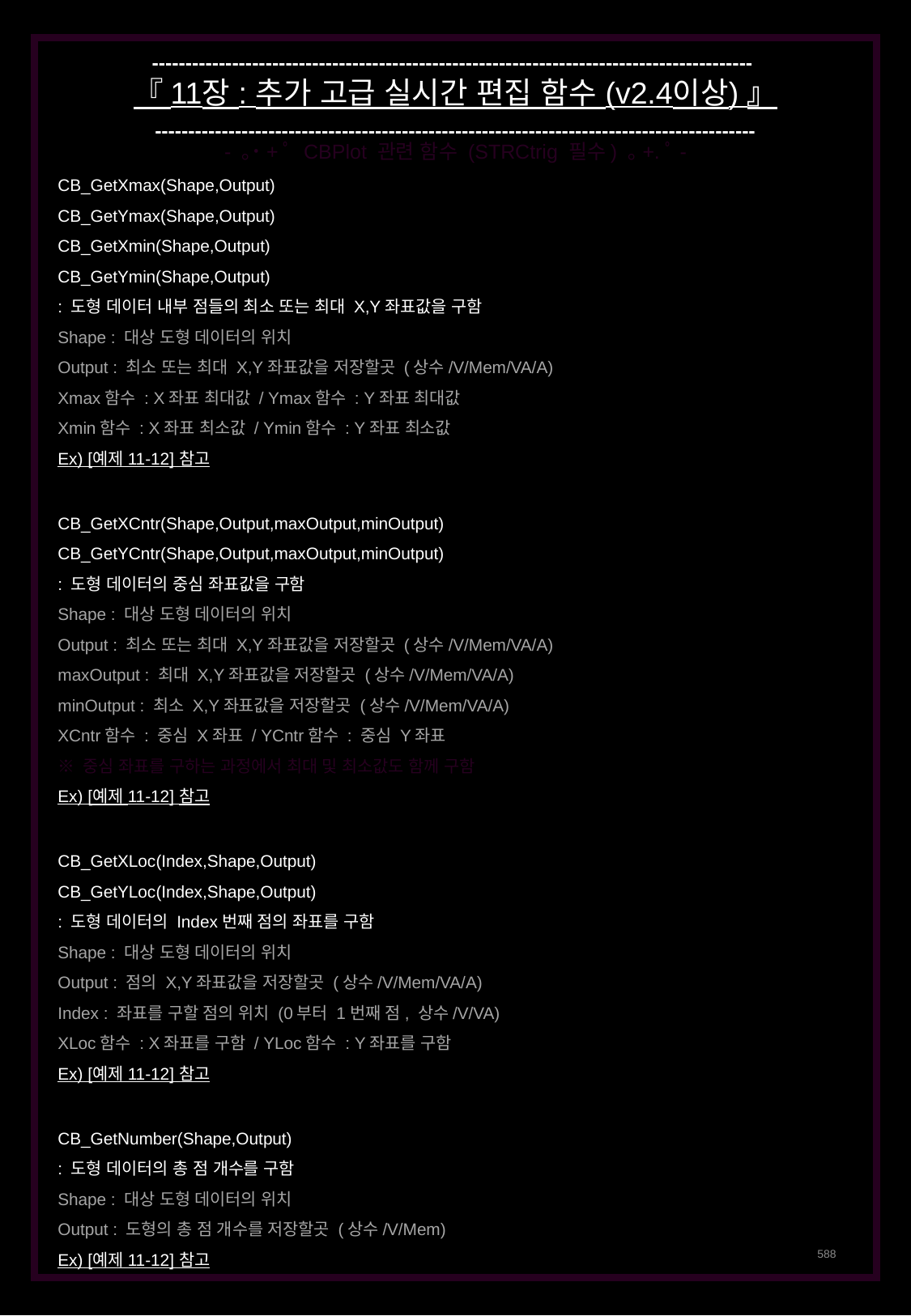

------------------------------------------------------------------------------------------
『 11장 : 추가 고급 실시간 편집 함수 (v2.4이상) 』
------------------------------------------------------------------------------------------
- ｡˙+ﾟ CBPlot 관련 함수 (STRCtrig 필수) ｡+.ﾟ-
CB_GetXmax(Shape,Output)
CB_GetYmax(Shape,Output)
CB_GetXmin(Shape,Output)
CB_GetYmin(Shape,Output)
: 도형 데이터 내부 점들의 최소 또는 최대 X,Y좌표값을 구함
Shape : 대상 도형 데이터의 위치
Output : 최소 또는 최대 X,Y좌표값을 저장할곳 (상수/V/Mem/VA/A)
Xmax함수 : X좌표 최대값 / Ymax함수 : Y좌표 최대값
Xmin함수 : X좌표 최소값 / Ymin함수 : Y좌표 최소값
Ex) [예제 11-12] 참고

CB_GetXCntr(Shape,Output,maxOutput,minOutput)
CB_GetYCntr(Shape,Output,maxOutput,minOutput)
: 도형 데이터의 중심 좌표값을 구함
Shape : 대상 도형 데이터의 위치
Output : 최소 또는 최대 X,Y좌표값을 저장할곳 (상수/V/Mem/VA/A)
maxOutput : 최대 X,Y좌표값을 저장할곳 (상수/V/Mem/VA/A)
minOutput : 최소 X,Y좌표값을 저장할곳 (상수/V/Mem/VA/A)
XCntr함수 : 중심 X좌표 / YCntr함수 : 중심 Y좌표
※ 중심 좌표를 구하는 과정에서 최대 및 최소값도 함께 구함
Ex) [예제 11-12] 참고

CB_GetXLoc(Index,Shape,Output)
CB_GetYLoc(Index,Shape,Output)
: 도형 데이터의 Index번째 점의 좌표를 구함
Shape : 대상 도형 데이터의 위치
Output : 점의 X,Y좌표값을 저장할곳 (상수/V/Mem/VA/A)
Index : 좌표를 구할 점의 위치 (0부터 1번째 점, 상수/V/VA)
XLoc함수 : X좌표를 구함 / YLoc함수 : Y좌표를 구함
Ex) [예제 11-12] 참고

CB_GetNumber(Shape,Output)
: 도형 데이터의 총 점 개수를 구함
Shape : 대상 도형 데이터의 위치
Output : 도형의 총 점 개수를 저장할곳 (상수/V/Mem)
Ex) [예제 11-12] 참고
588